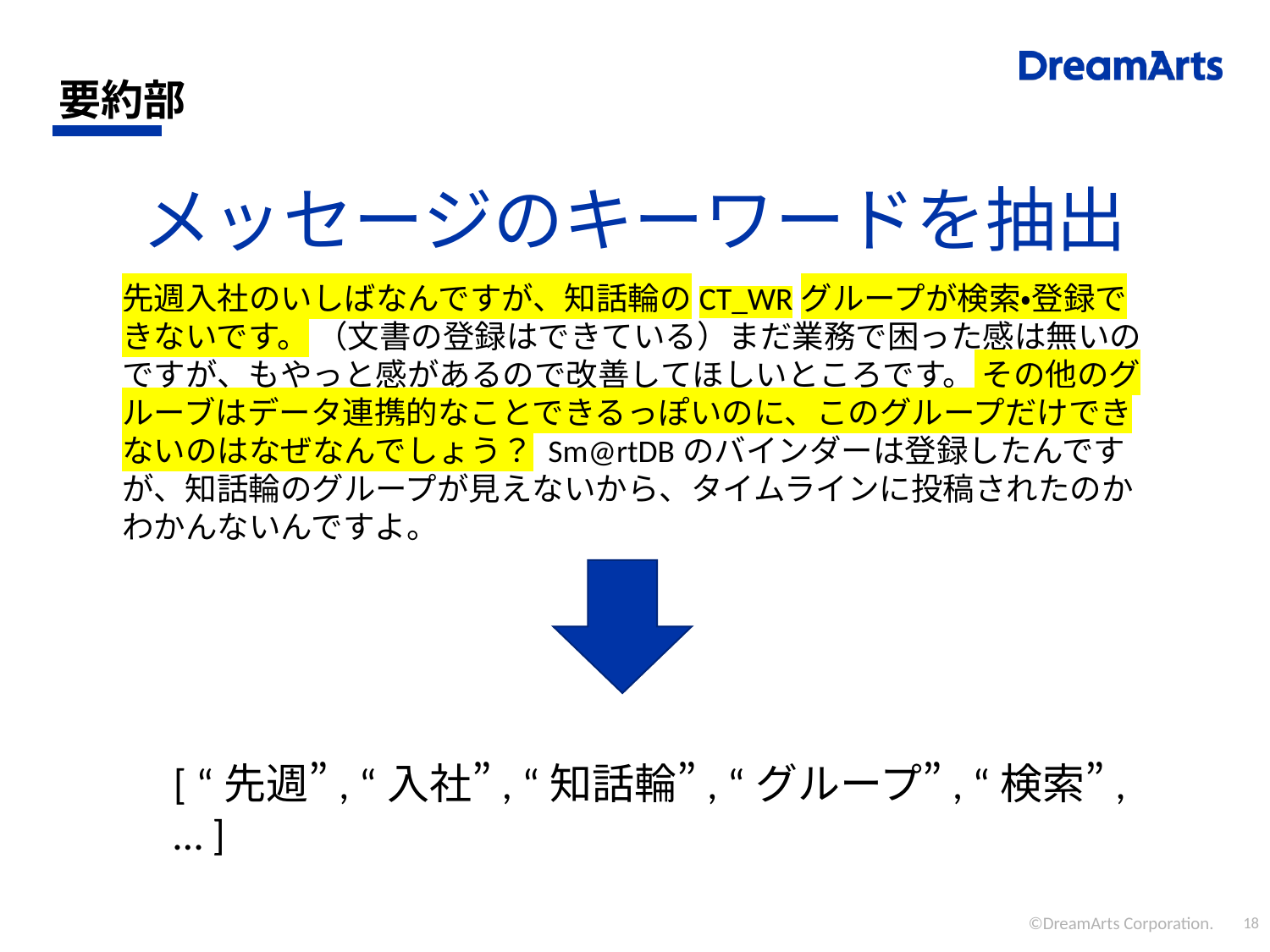

# 要約部
メッセージのキーワードを抽出
先週入社のいしばなんですが、知話輪のCT_WRグループが検索・登録できないです。 （文書の登録はできている）まだ業務で困った感は無いのですが、もやっと感があるので改善してほしいところです。 その他のグルーブはデータ連携的なことできるっぽいのに、このグループだけできないのはなぜなんでしょう？ Sm@rtDBのバインダーは登録したんですが、知話輪のグループが見えないから、タイムラインに投稿されたのかわかんないんですよ。

[ “先週”, “入社”, “知話輪”, “グループ”, “検索”, … ]
©DreamArts Corporation.
18